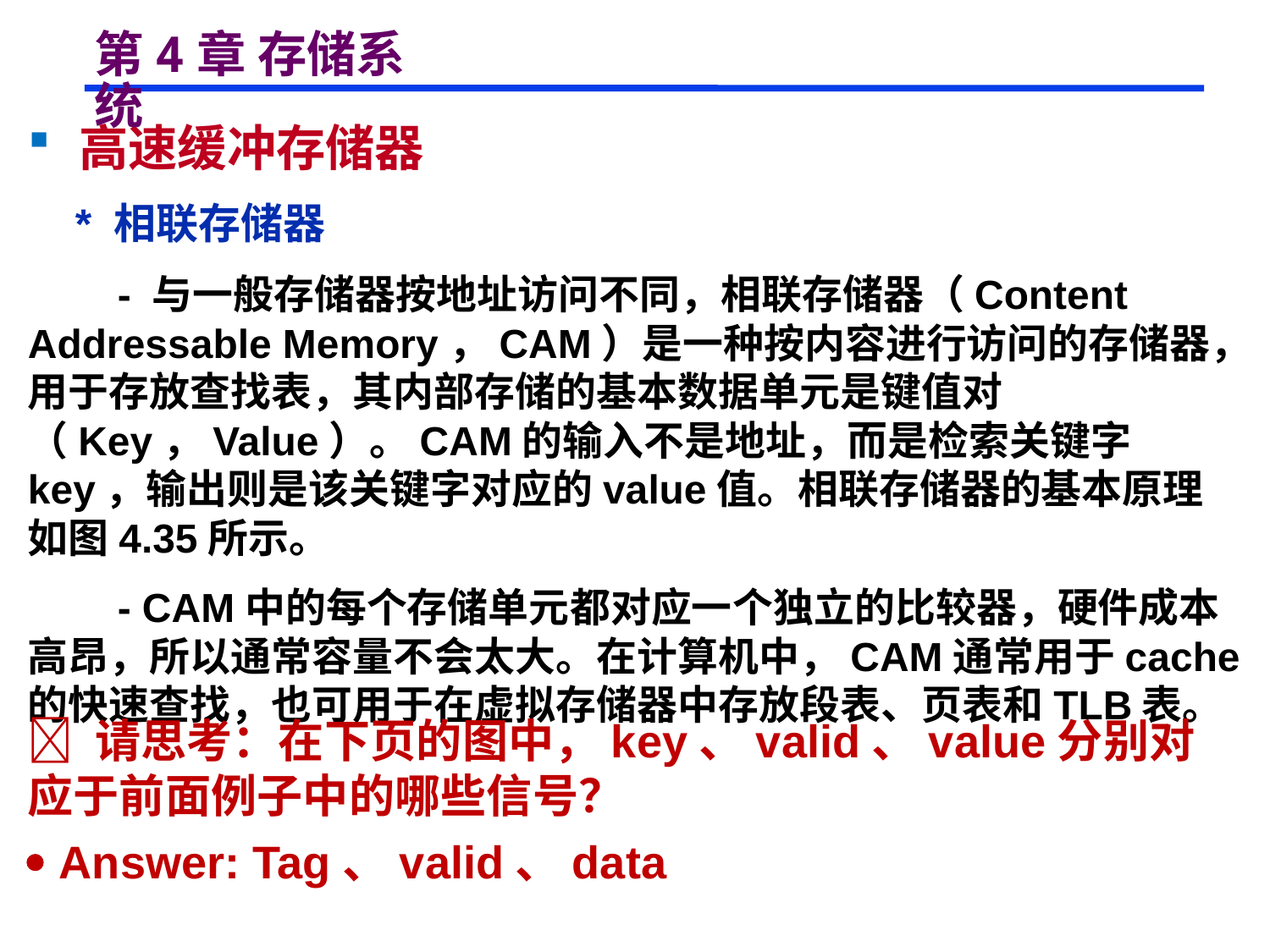

# 第4章 存储系统
 高速缓冲存储器
    * 相联存储器
        - 与一般存储器按地址访问不同，相联存储器（Content Addressable Memory，CAM）是一种按内容进行访问的存储器，用于存放查找表，其内部存储的基本数据单元是键值对（Key，Value）。CAM的输入不是地址，而是检索关键字key，输出则是该关键字对应的value值。相联存储器的基本原理如图4.35所示。
        - CAM中的每个存储单元都对应一个独立的比较器，硬件成本高昂，所以通常容量不会太大。在计算机中，CAM通常用于cache的快速查找，也可用于在虚拟存储器中存放段表、页表和TLB表。
• 请思考：在下页的图中，key、valid、value分别对应于前面例子中的哪些信号？
• Answer: Tag、valid、data